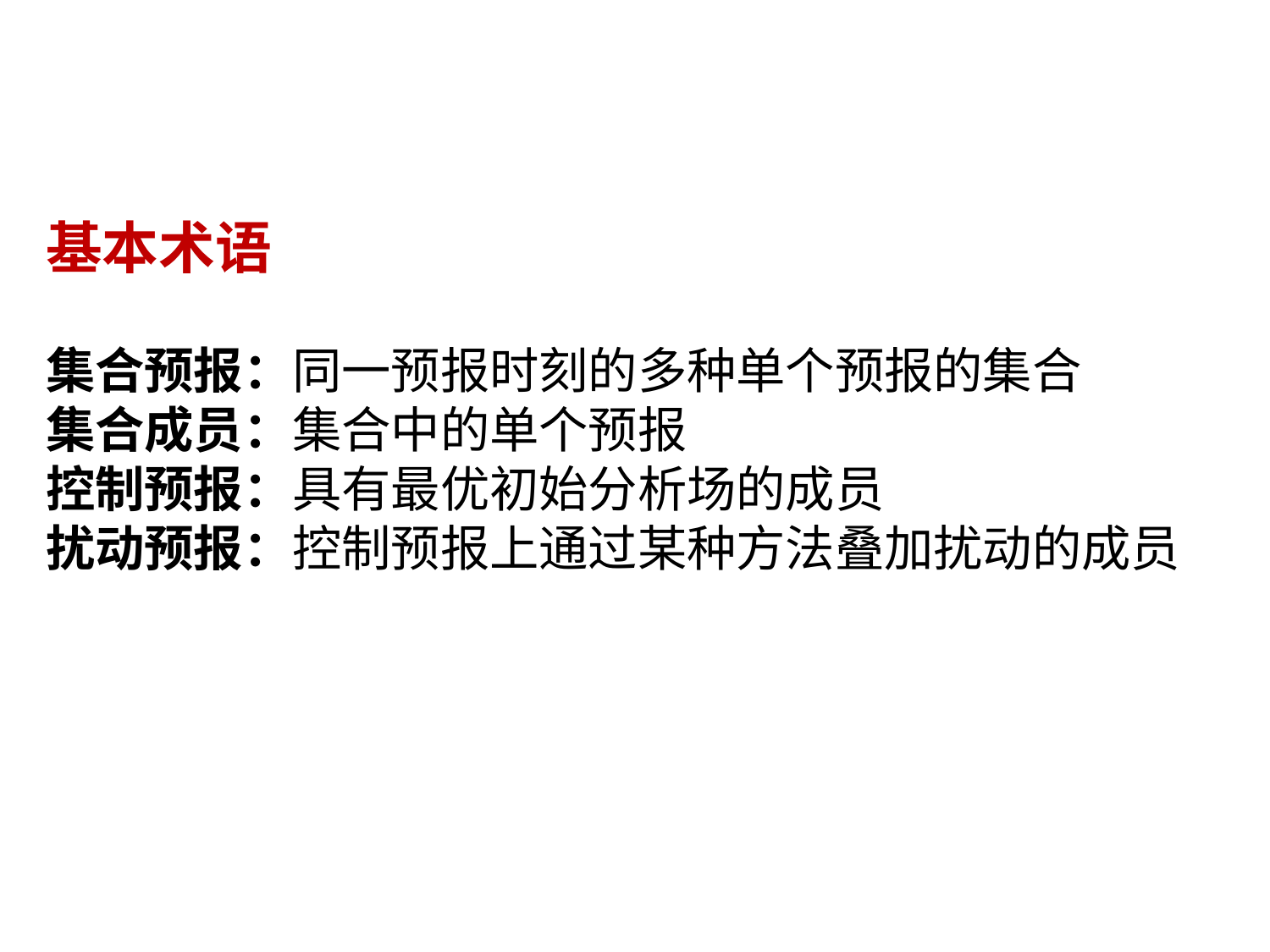

基本术语

集合预报：同一预报时刻的多种单个预报的集合
集合成员：集合中的单个预报
控制预报：具有最优初始分析场的成员
扰动预报：控制预报上通过某种方法叠加扰动的成员